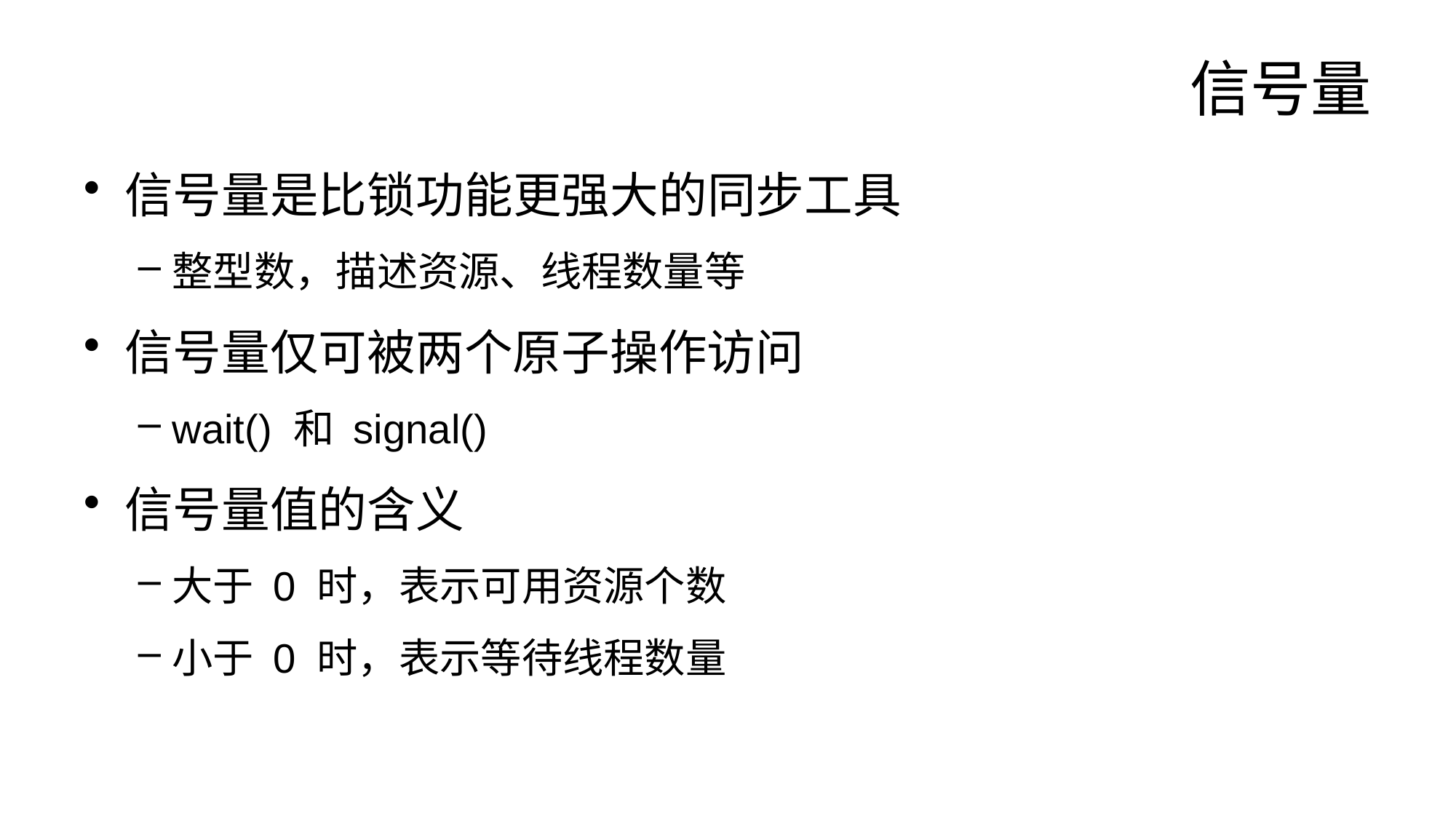

# 信号量
信号量是比锁功能更强大的同步工具
整型数，描述资源、线程数量等
信号量仅可被两个原子操作访问
wait() 和 signal()
信号量值的含义
大于 0 时，表示可用资源个数
小于 0 时，表示等待线程数量